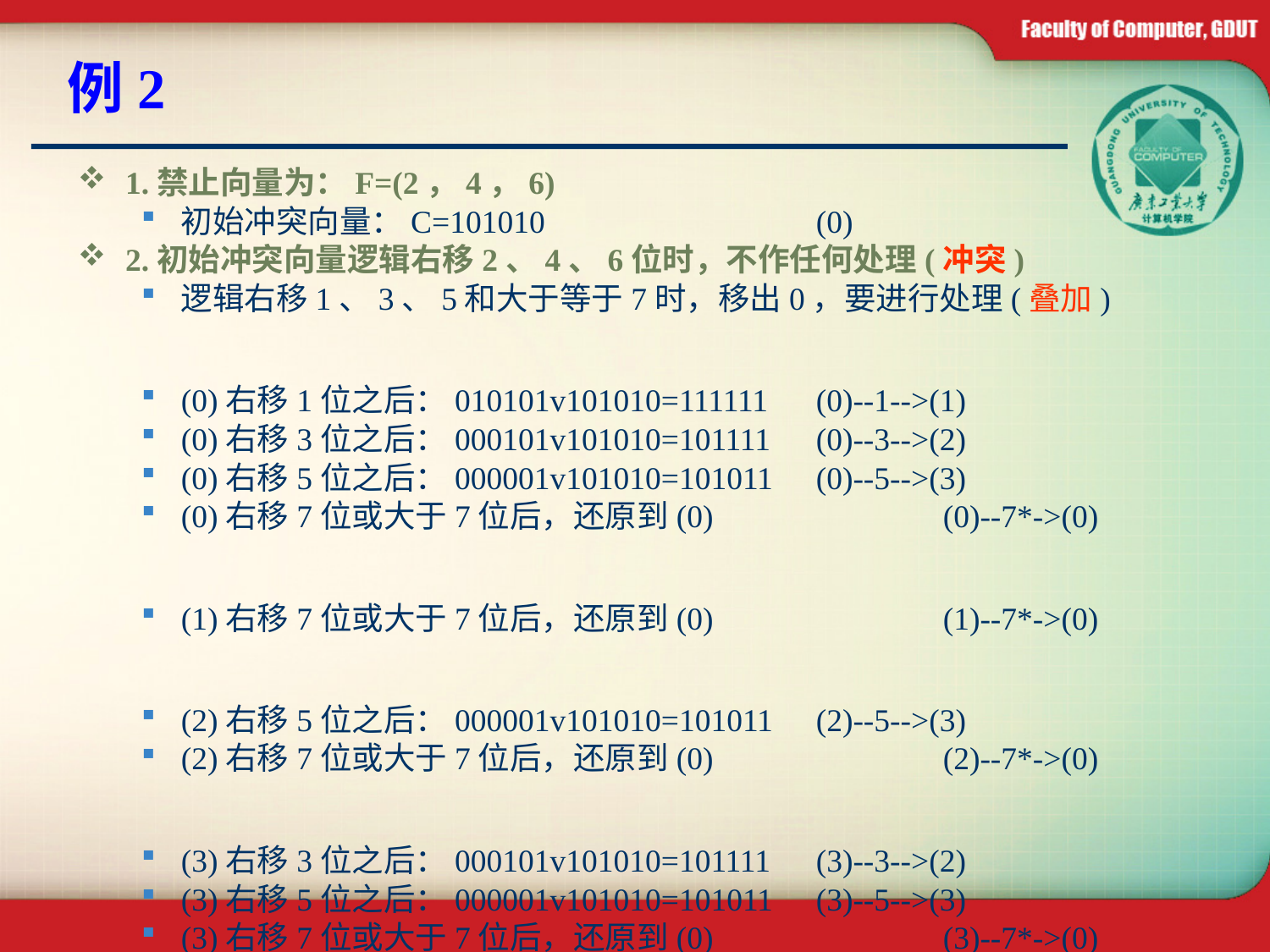

# 例2
1.禁止向量为：F=(2，4，6)
初始冲突向量：C=101010			(0)
2.初始冲突向量逻辑右移2、4、6位时，不作任何处理(冲突)
逻辑右移1、3、5和大于等于7时，移出0，要进行处理(叠加)

(0)右移1位之后：010101v101010=111111	(0)--1-->(1)
(0)右移3位之后：000101v101010=101111	(0)--3-->(2)
(0)右移5位之后：000001v101010=101011	(0)--5-->(3)
(0)右移7位或大于7位后，还原到(0)		(0)--7*->(0)

(1)右移7位或大于7位后，还原到(0)		(1)--7*->(0)

(2)右移5位之后：000001v101010=101011	(2)--5-->(3)
(2)右移7位或大于7位后，还原到(0)		(2)--7*->(0)

(3)右移3位之后：000101v101010=101111	(3)--3-->(2)
(3)右移5位之后：000001v101010=101011	(3)--5-->(3)
(3)右移7位或大于7位后，还原到(0)		(3)--7*->(0)